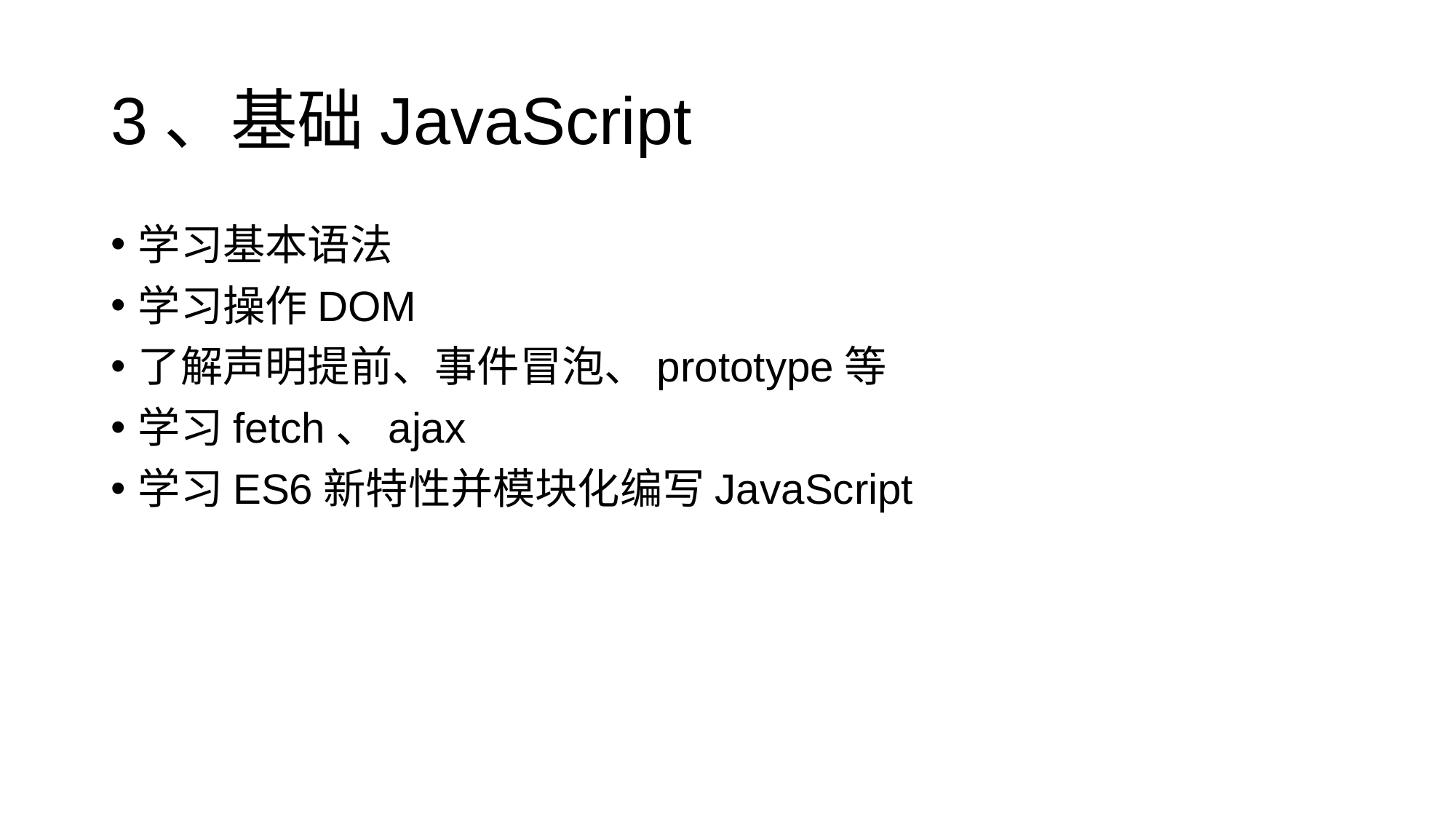

# 3、基础JavaScript
学习基本语法
学习操作DOM
了解声明提前、事件冒泡、prototype等
学习fetch、ajax
学习ES6新特性并模块化编写JavaScript